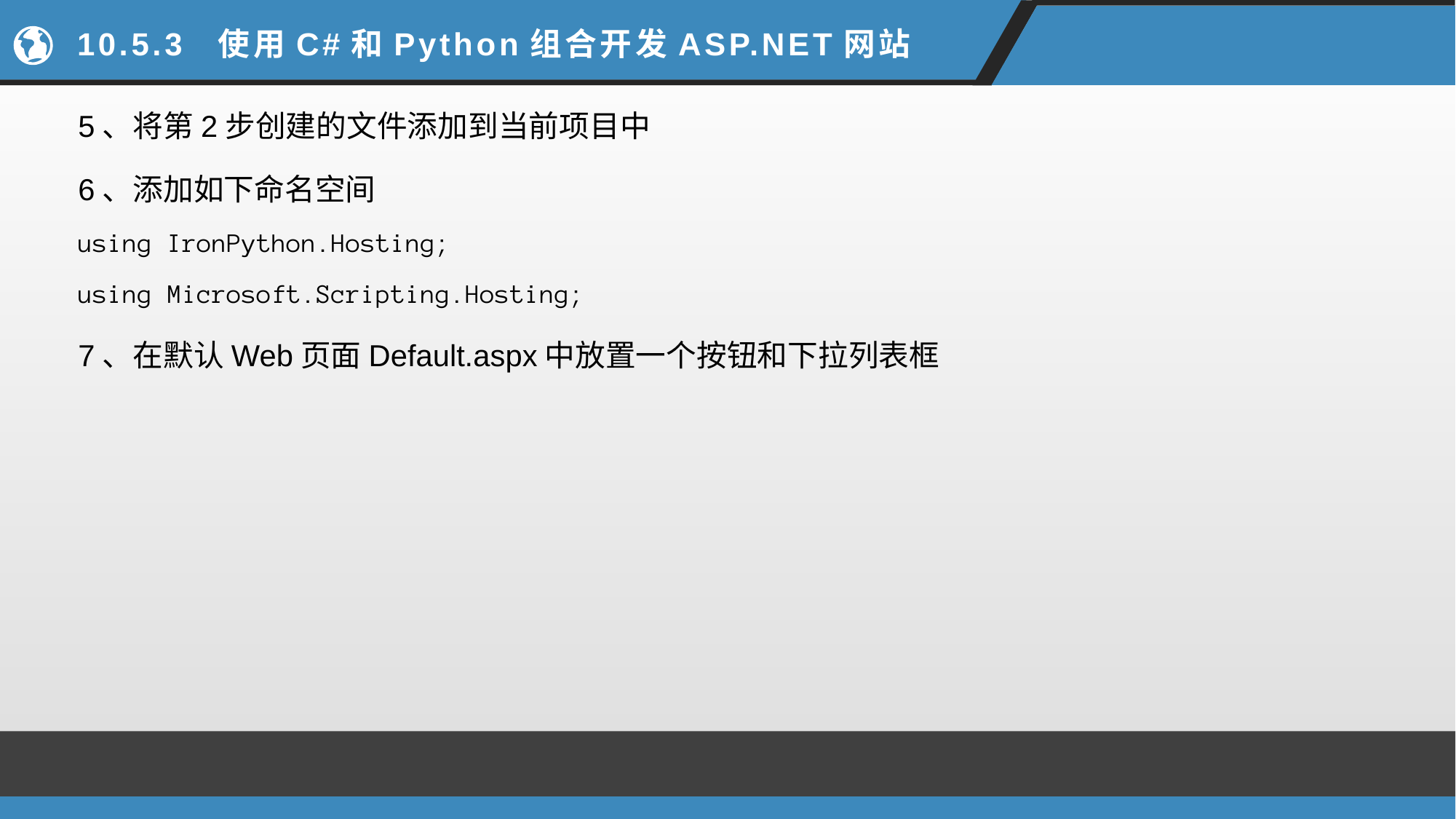

# 10.5.3  使用C#和Python组合开发ASP.NET网站

5、将第2步创建的文件添加到当前项目中
6、添加如下命名空间
using IronPython.Hosting;
using Microsoft.Scripting.Hosting;
7、在默认Web页面Default.aspx中放置一个按钮和下拉列表框